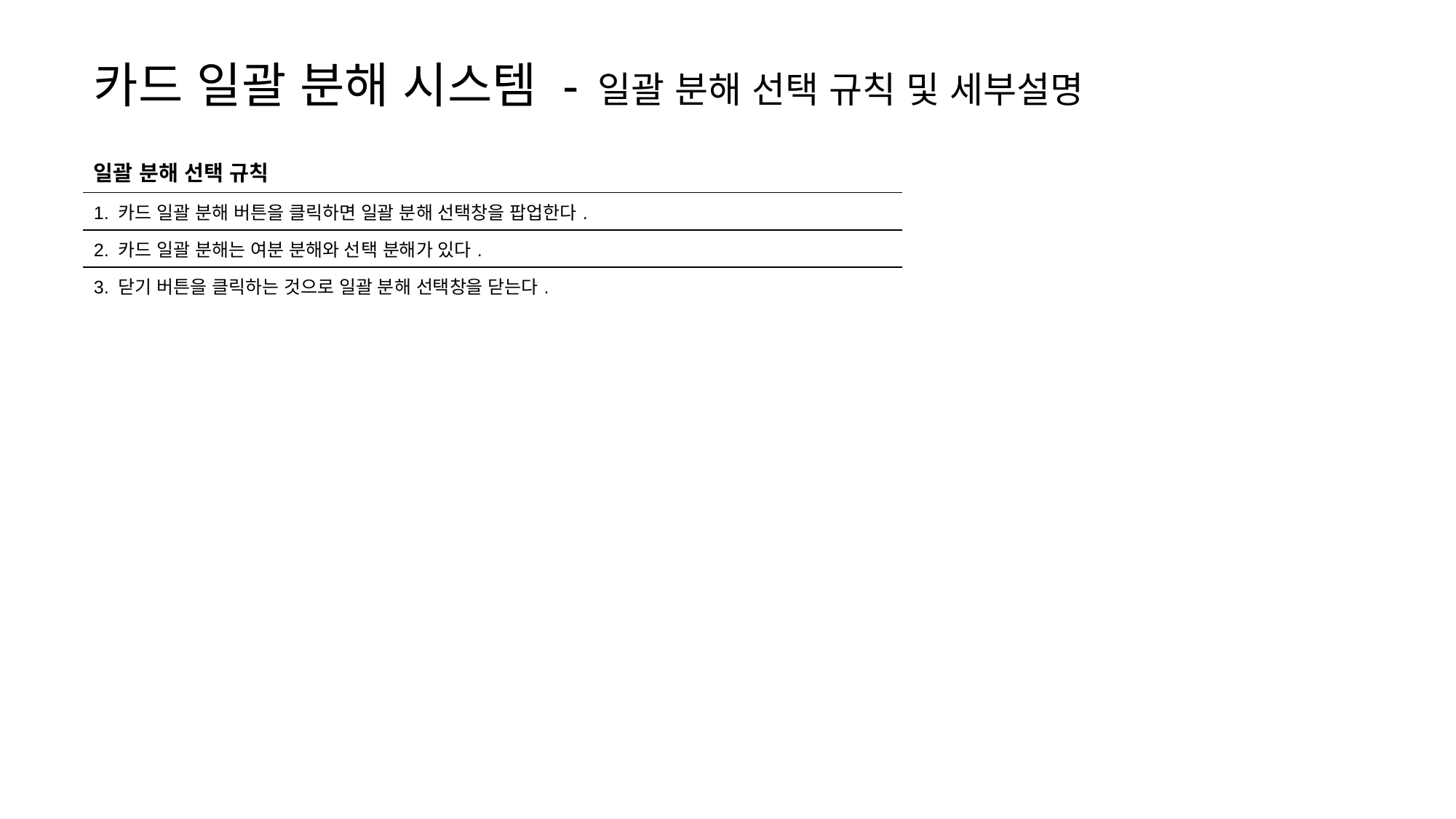

카드 일괄 분해 시스템 - 일괄 분해 선택 규칙 및 세부설명
| 일괄 분해 선택 규칙 |
| --- |
| 1. 카드 일괄 분해 버튼을 클릭하면 일괄 분해 선택창을 팝업한다. |
| 2. 카드 일괄 분해는 여분 분해와 선택 분해가 있다. |
| 3. 닫기 버튼을 클릭하는 것으로 일괄 분해 선택창을 닫는다. |